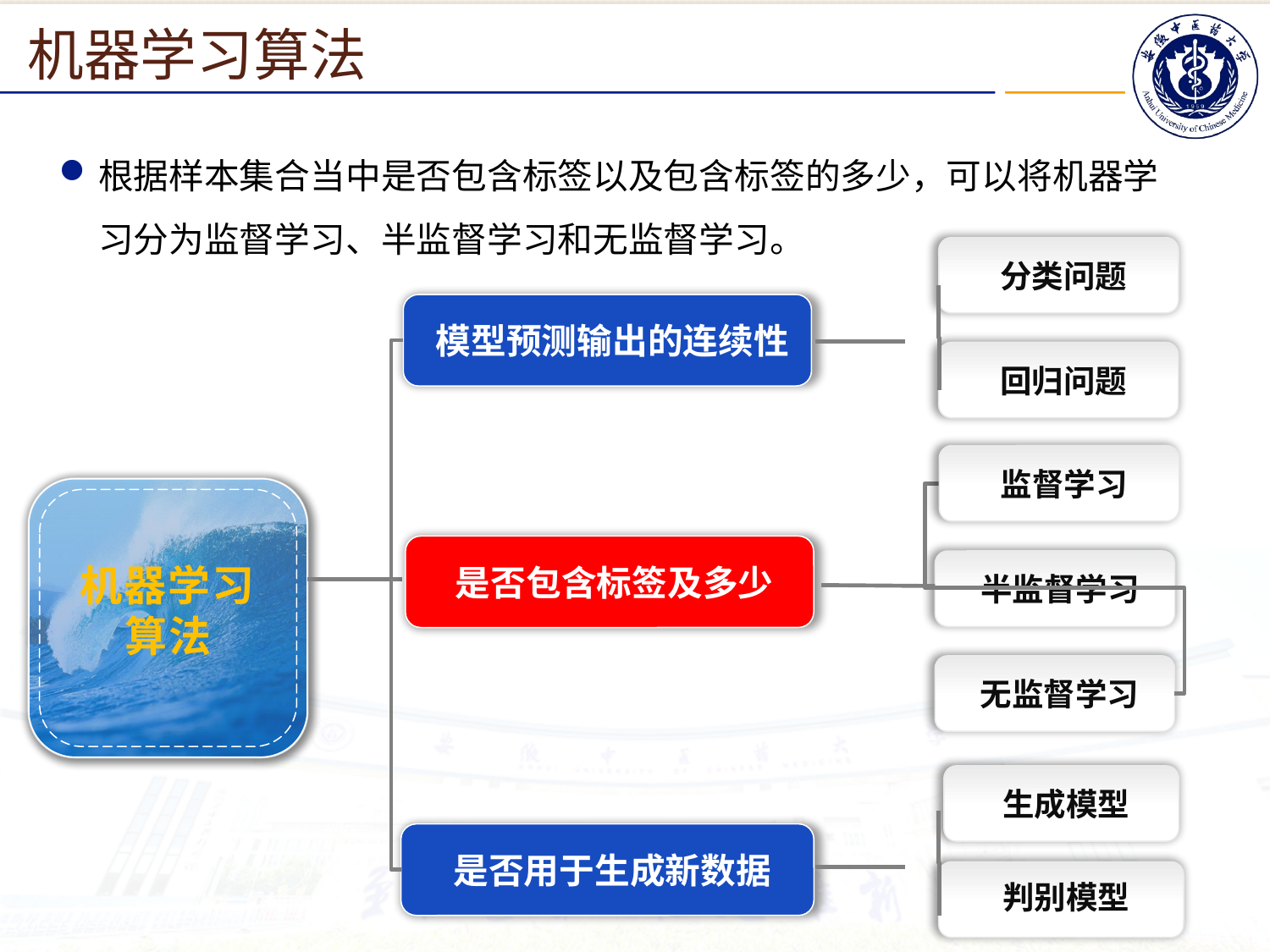

机器学习算法
根据样本集合当中是否包含标签以及包含标签的多少，可以将机器学习分为监督学习、半监督学习和无监督学习。
分类问题
模型预测输出的连续性
回归问题
监督学习

机器学习算法
是否包含标签及多少
半监督学习
无监督学习
生成模型
是否用于生成新数据
判别模型